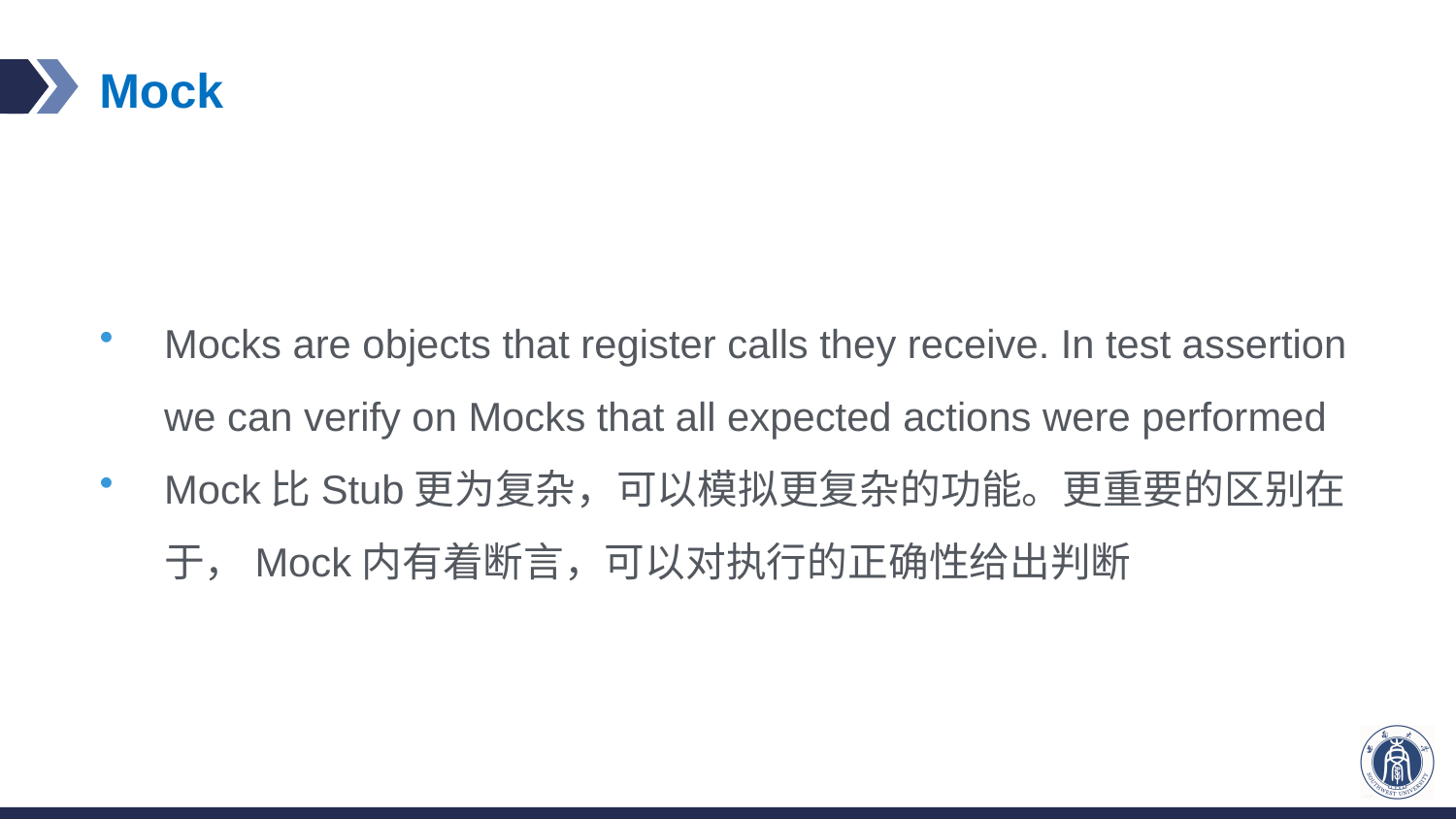

# Mock
Mocks are objects that register calls they receive. In test assertion we can verify on Mocks that all expected actions were performed
Mock比Stub更为复杂，可以模拟更复杂的功能。更重要的区别在于，Mock内有着断言，可以对执行的正确性给出判断